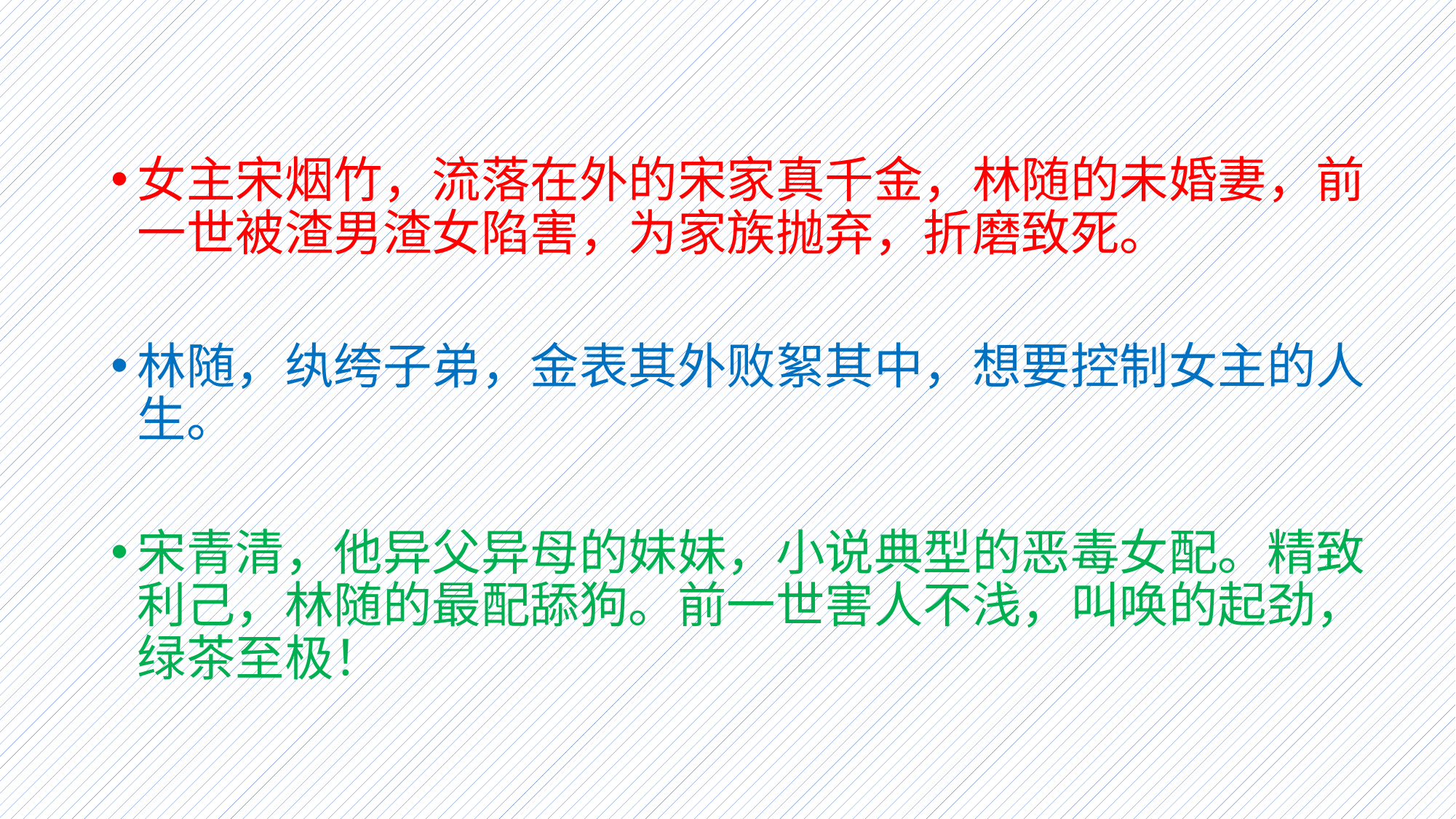

女主宋烟竹，流落在外的宋家真千金，林随的未婚妻，前一世被渣男渣女陷害，为家族抛弃，折磨致死。

林随，纨绔子弟，金表其外败絮其中，想要控制女主的人生。

宋青清，他异父异母的妹妹，小说典型的恶毒女配。精致利己，林随的最配舔狗。前一世害人不浅，叫唤的起劲，绿茶至极！